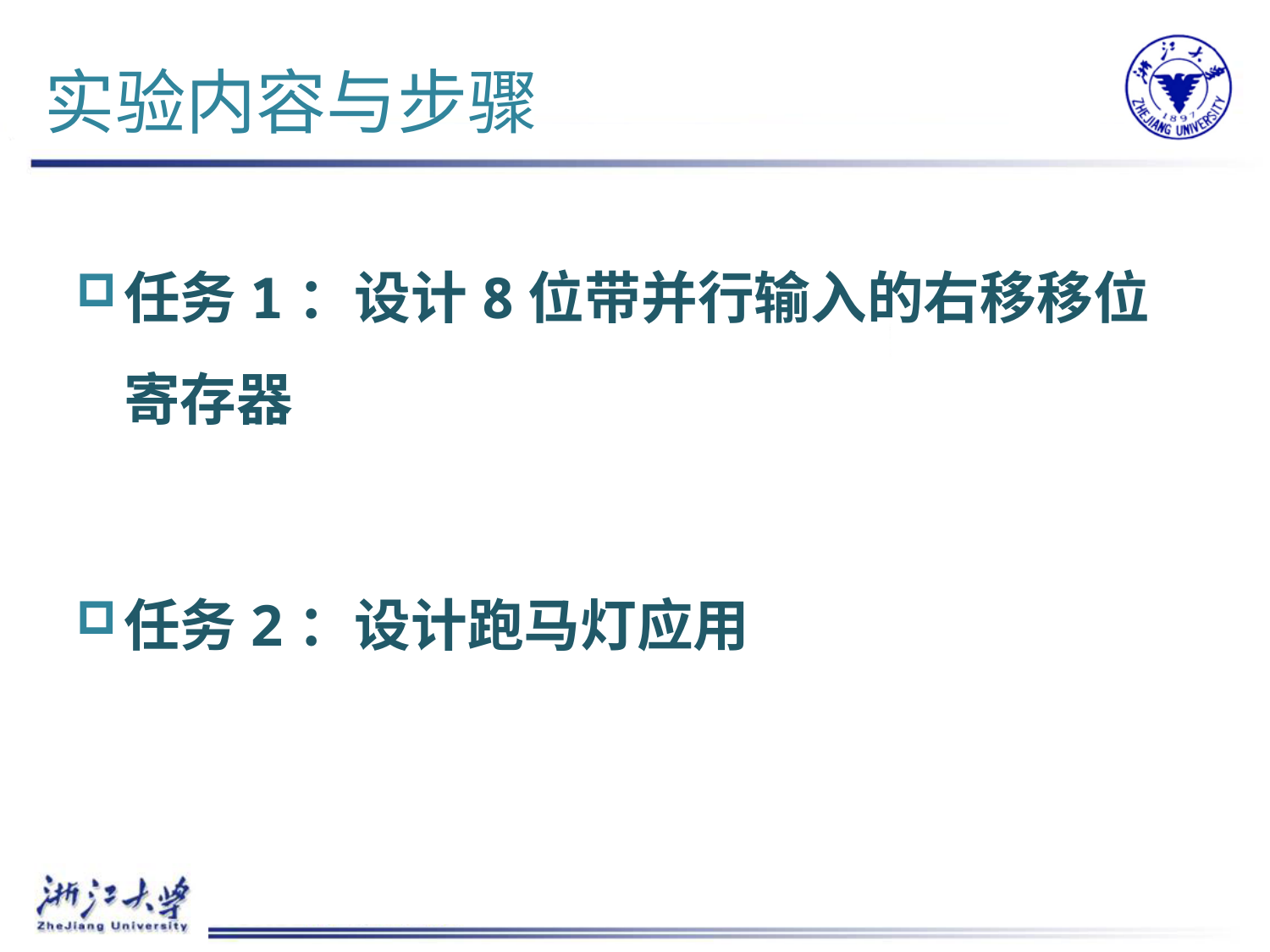

# 实验内容与步骤
任务1：设计8位带并行输入的右移移位寄存器

任务2：设计跑马灯应用